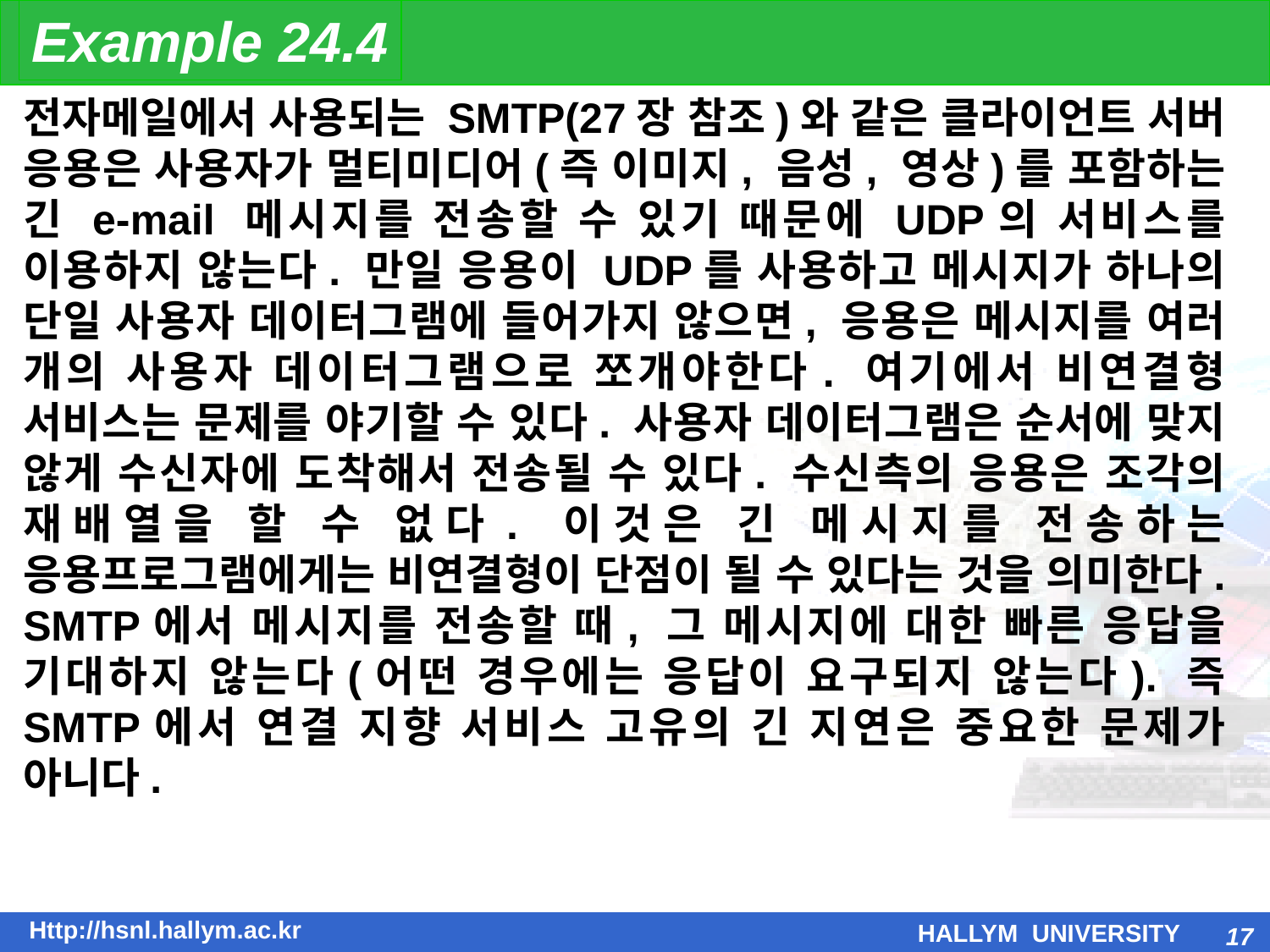

Example 24.4
전자메일에서 사용되는 SMTP(27장 참조)와 같은 클라이언트 서버 응용은 사용자가 멀티미디어(즉 이미지, 음성, 영상)를 포함하는 긴 e-mail 메시지를 전송할 수 있기 때문에 UDP의 서비스를 이용하지 않는다. 만일 응용이 UDP를 사용하고 메시지가 하나의 단일 사용자 데이터그램에 들어가지 않으면, 응용은 메시지를 여러 개의 사용자 데이터그램으로 쪼개야한다. 여기에서 비연결형 서비스는 문제를 야기할 수 있다. 사용자 데이터그램은 순서에 맞지 않게 수신자에 도착해서 전송될 수 있다. 수신측의 응용은 조각의 재배열을 할 수 없다. 이것은 긴 메시지를 전송하는 응용프로그램에게는 비연결형이 단점이 될 수 있다는 것을 의미한다. SMTP에서 메시지를 전송할 때, 그 메시지에 대한 빠른 응답을 기대하지 않는다(어떤 경우에는 응답이 요구되지 않는다). 즉 SMTP에서 연결 지향 서비스 고유의 긴 지연은 중요한 문제가 아니다.
17